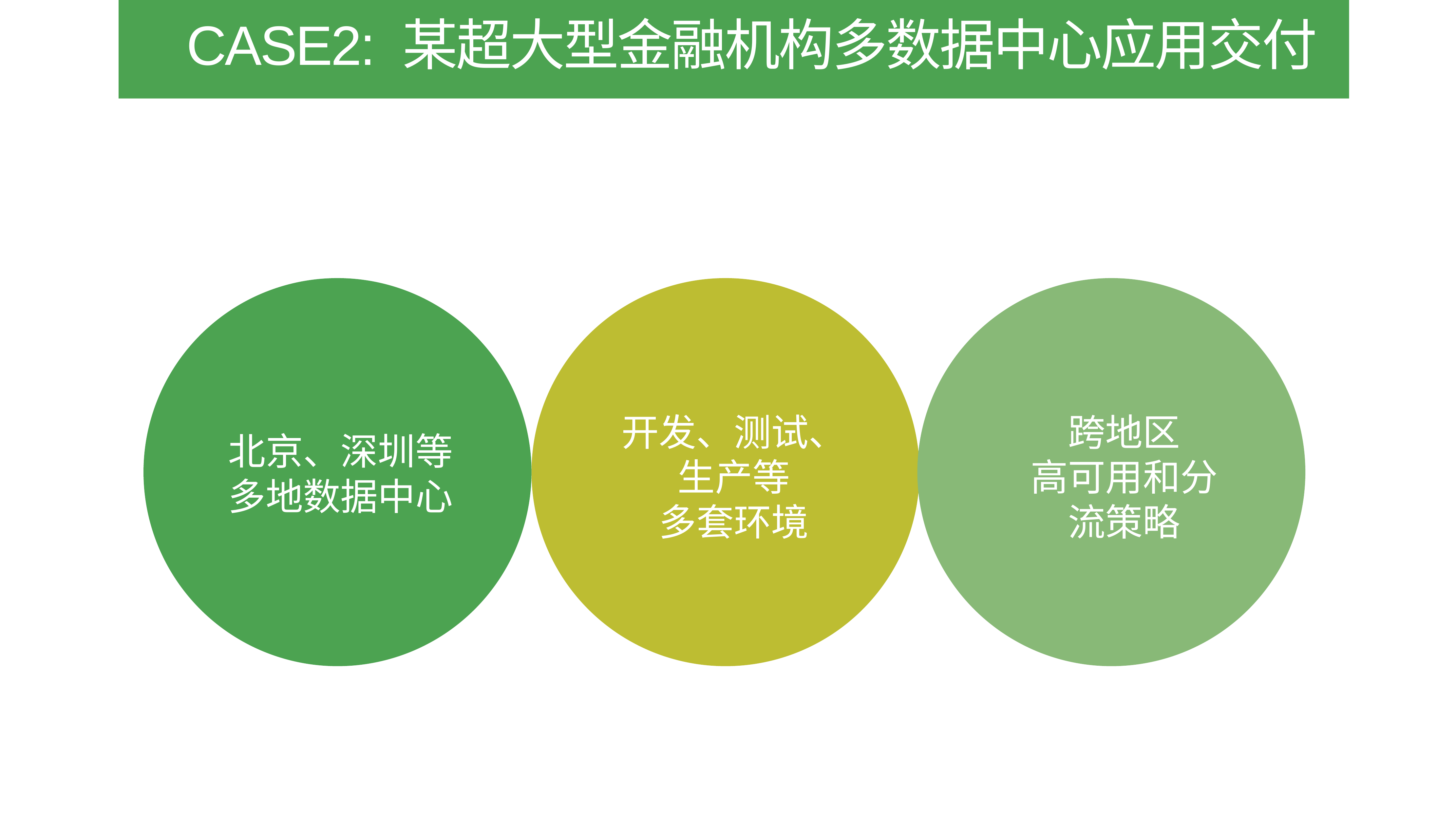

Case2: 某超大型金融机构多数据中心应用交付

开发、测试、
生产等
多套环境
跨地区
高可用和分流策略
北京、深圳等
多地数据中心